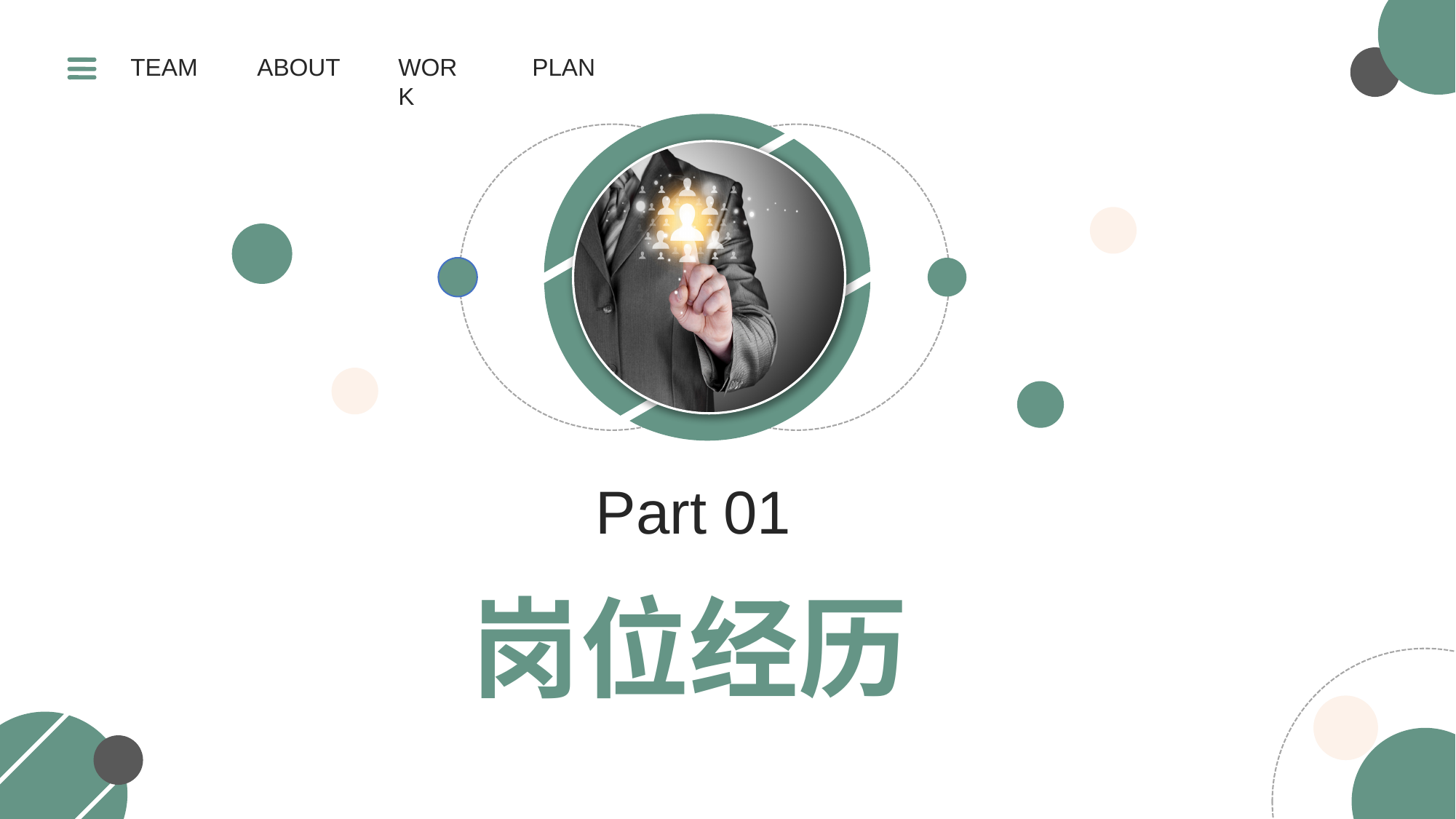

WORK
PLAN
TEAM
ABOUT

Part 01
岗位经历